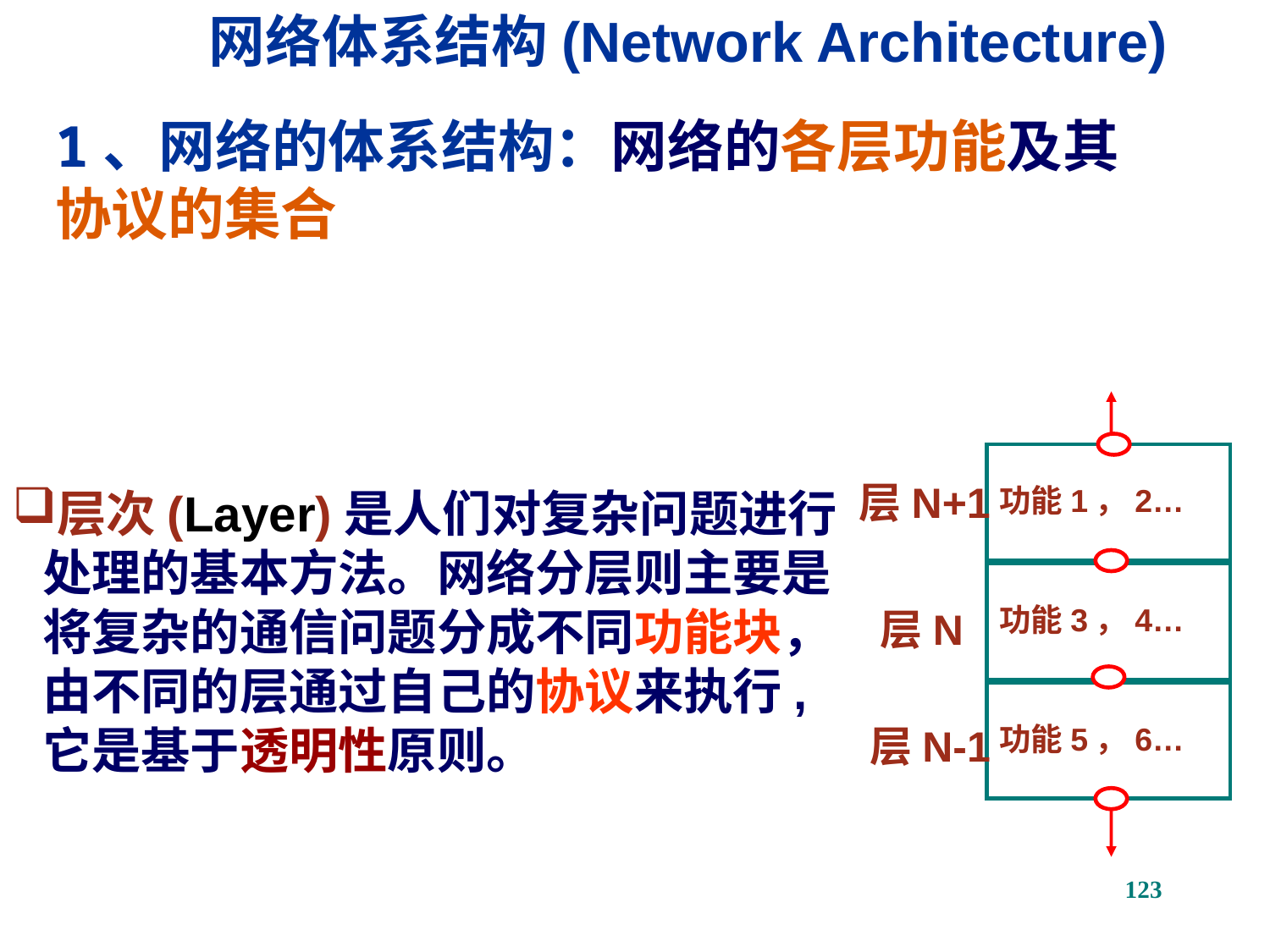

网络体系结构(Network Architecture)
1、网络的体系结构：网络的各层功能及其协议的集合

功能1，2…
层N+1

功能3，4…
层N

功能5，6…
层N-1

层次(Layer)是人们对复杂问题进行处理的基本方法。网络分层则主要是将复杂的通信问题分成不同功能块，由不同的层通过自己的协议来执行,它是基于透明性原则。
123